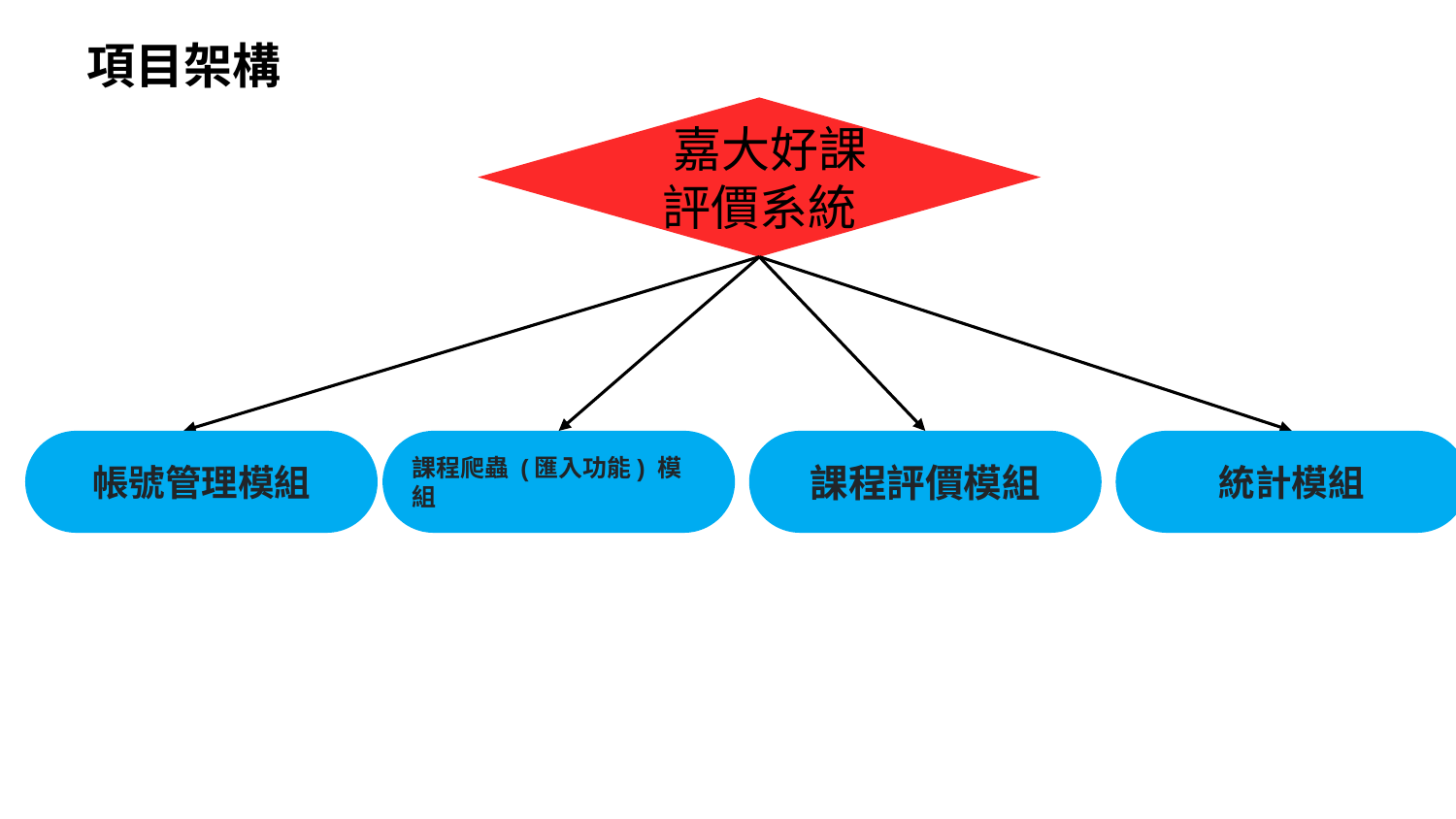

# 項目架構

 嘉大好課評價系統
帳號管理模組
課程爬蟲 (匯入功能) 模組
課程評價模組
統計模組